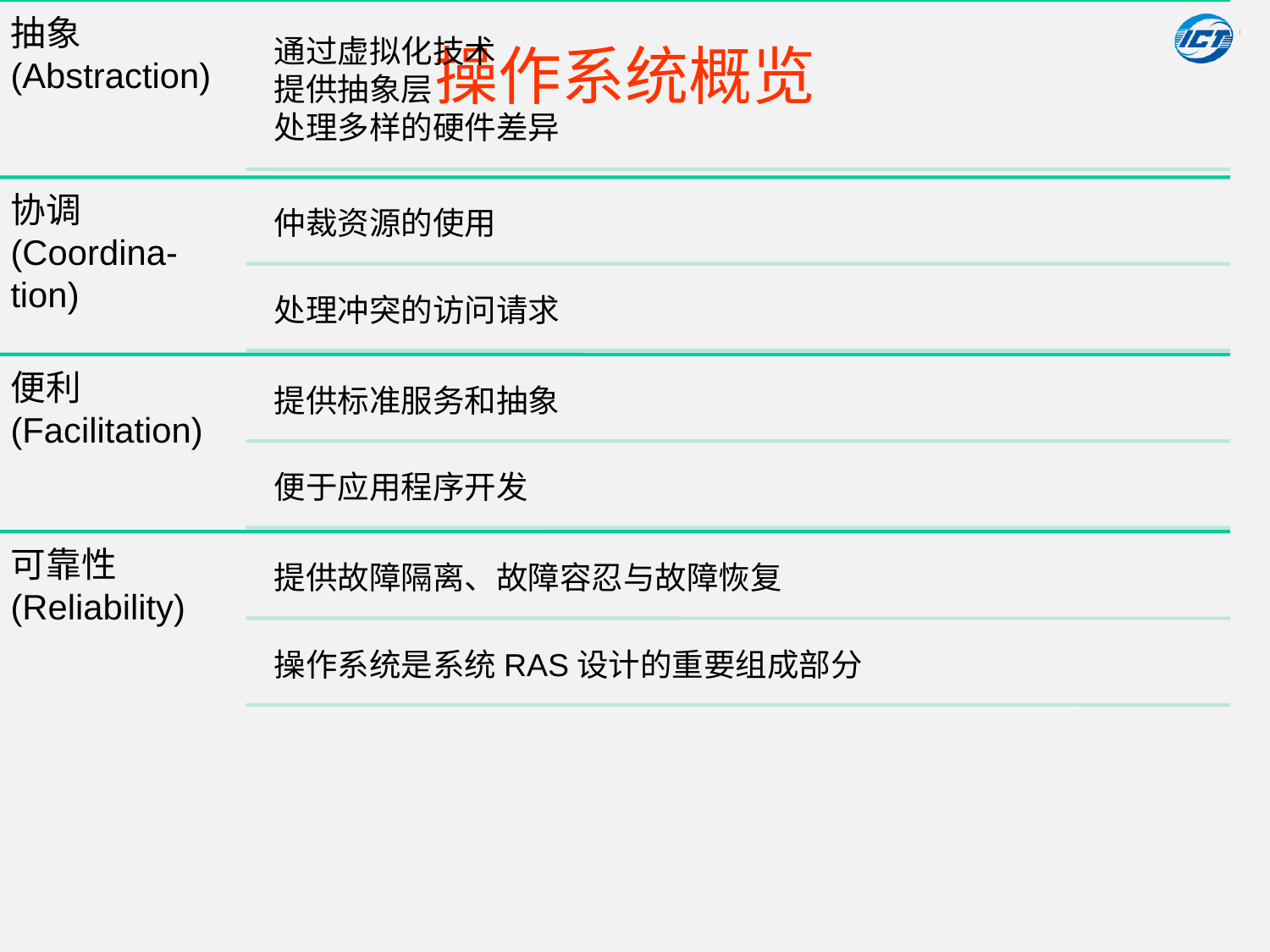

# 操作系统概览
抽象
(Abstraction)
通过虚拟化技术
提供抽象层
处理多样的硬件差异
协调(Coordina-     tion)
仲裁资源的使用
处理冲突的访问请求
便利
(Facilitation)
提供标准服务和抽象
便于应用程序开发
可靠性
(Reliability)
提供故障隔离、故障容忍与故障恢复
操作系统是系统RAS设计的重要组成部分